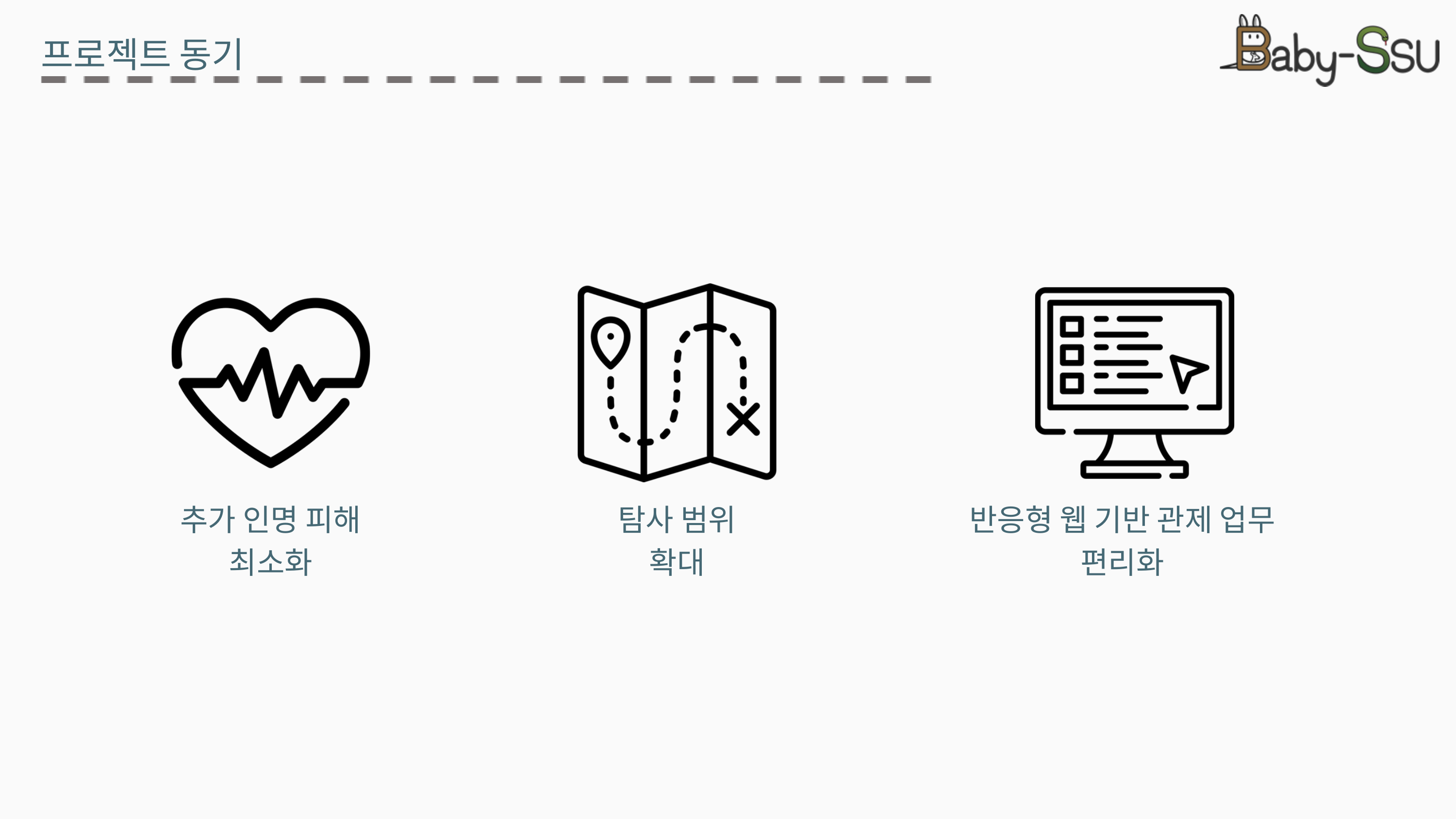

프로젝트 동기

탐사 범위 확대

반응형 웹 기반 관제 업무 편리화

추가 인명 피해 최소화